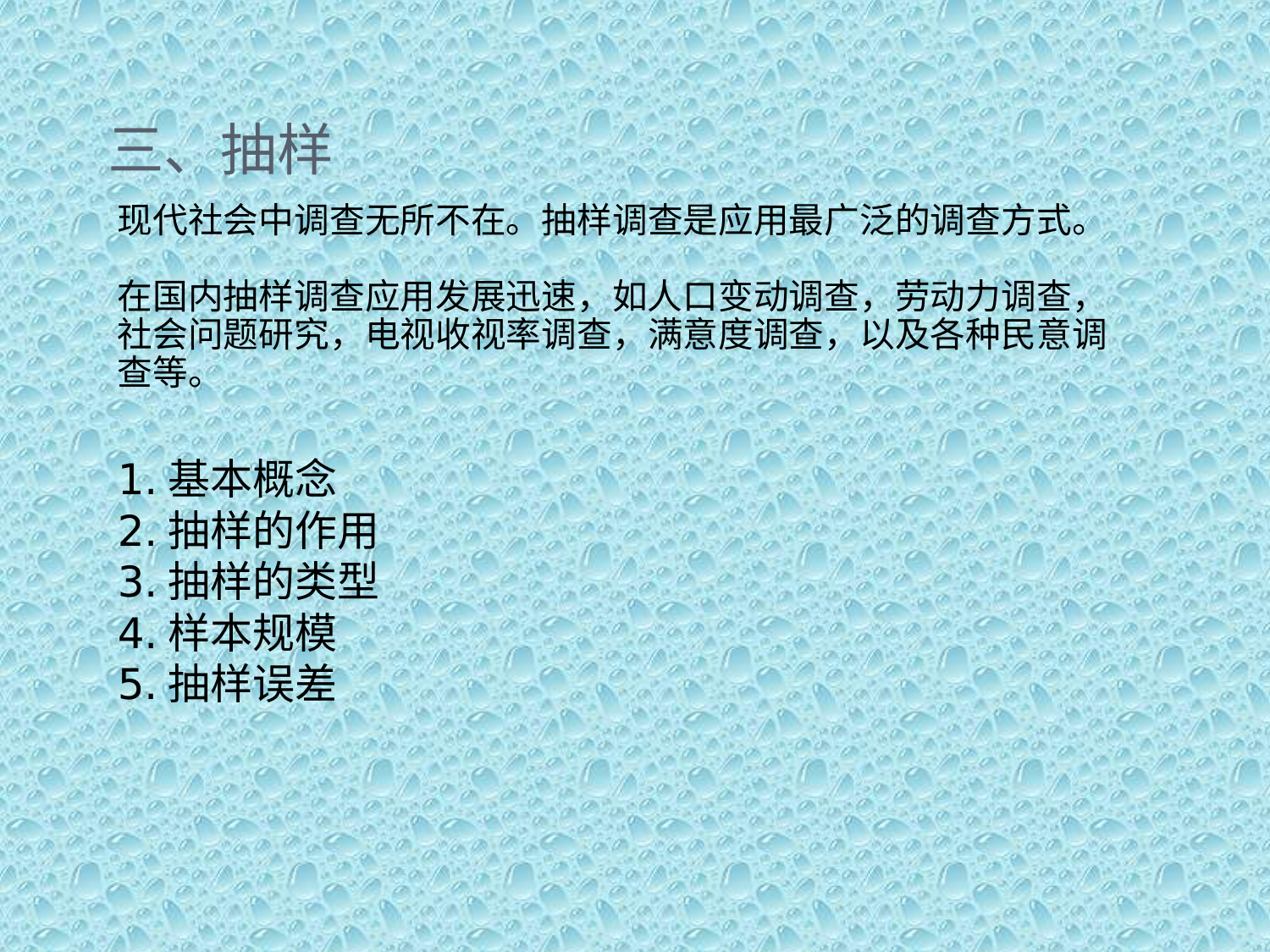

# 三、抽样
现代社会中调查无所不在。抽样调查是应用最广泛的调查方式。

在国内抽样调查应用发展迅速，如人口变动调查，劳动力调查，社会问题研究，电视收视率调查，满意度调查，以及各种民意调查等。
1.基本概念
2.抽样的作用
3.抽样的类型
4.样本规模
5.抽样误差